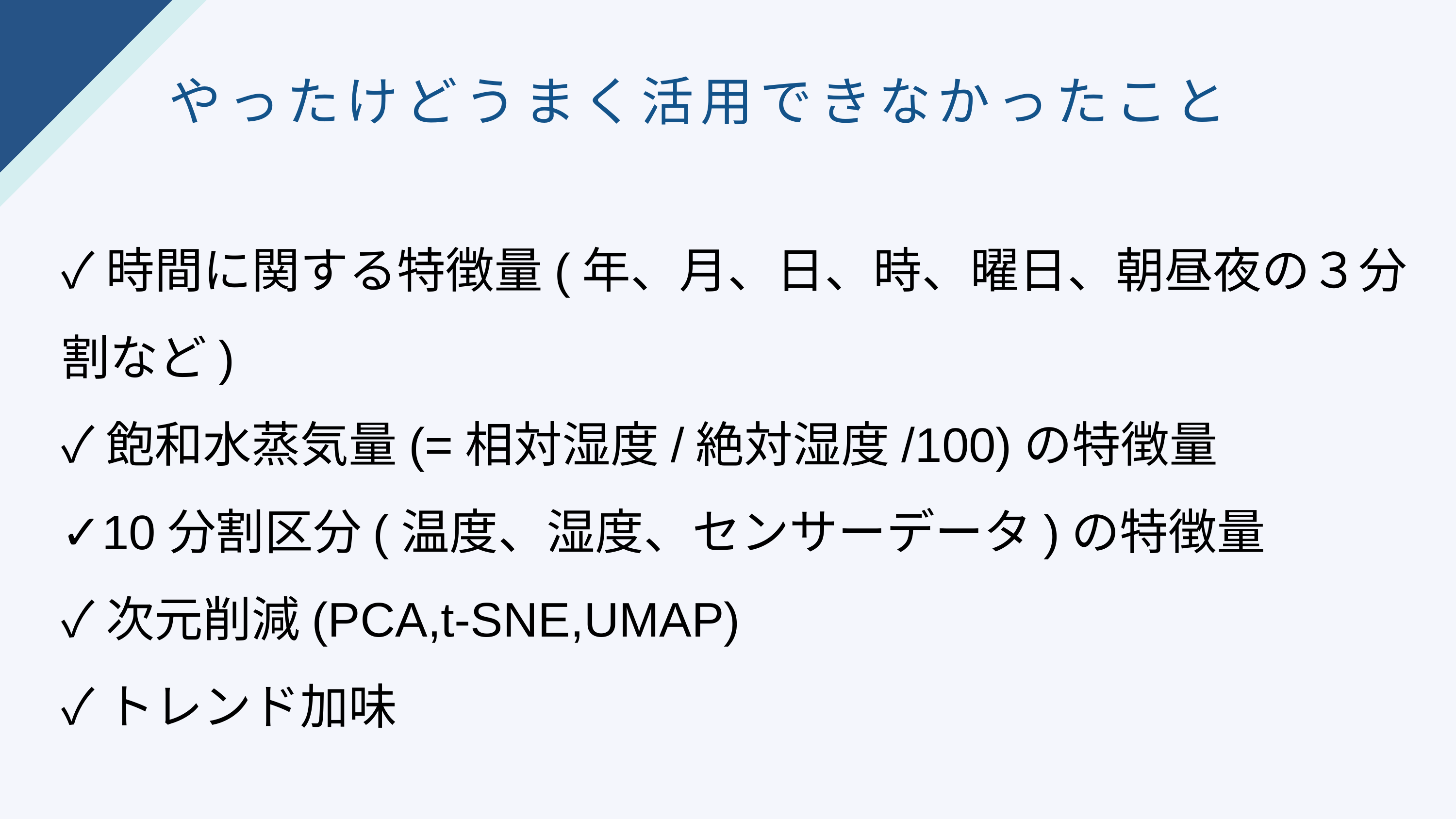

やったけどうまく活用できなかったこと
✓時間に関する特徴量(年、月、日、時、曜日、朝昼夜の３分割など)
✓飽和水蒸気量(=相対湿度/絶対湿度/100)の特徴量
✓10分割区分(温度、湿度、センサーデータ)の特徴量
✓次元削減(PCA,t-SNE,UMAP)
✓トレンド加味